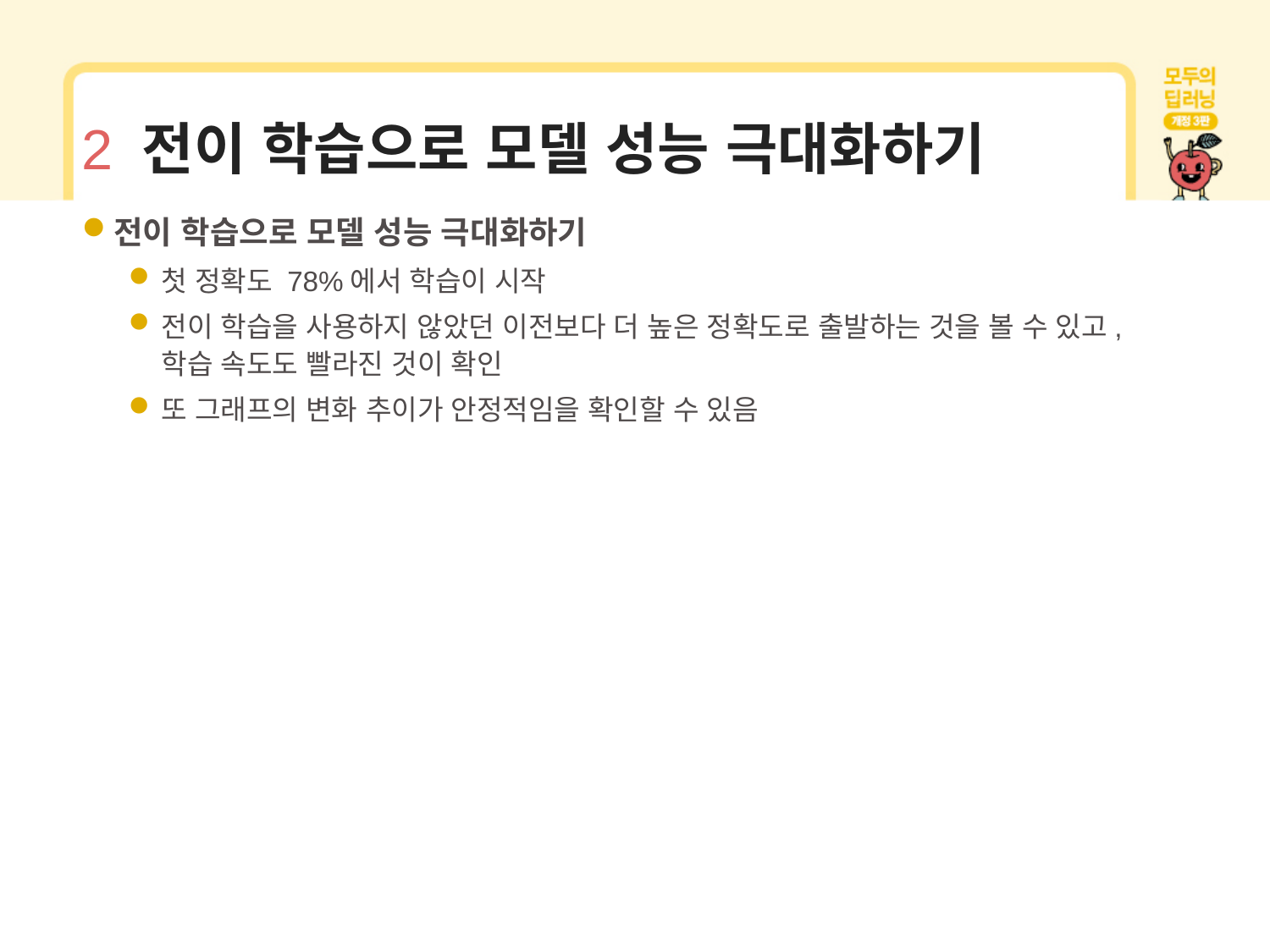

# 2 전이 학습으로 모델 성능 극대화하기
전이 학습으로 모델 성능 극대화하기
첫 정확도 78%에서 학습이 시작
전이 학습을 사용하지 않았던 이전보다 더 높은 정확도로 출발하는 것을 볼 수 있고, 학습 속도도 빨라진 것이 확인
또 그래프의 변화 추이가 안정적임을 확인할 수 있음